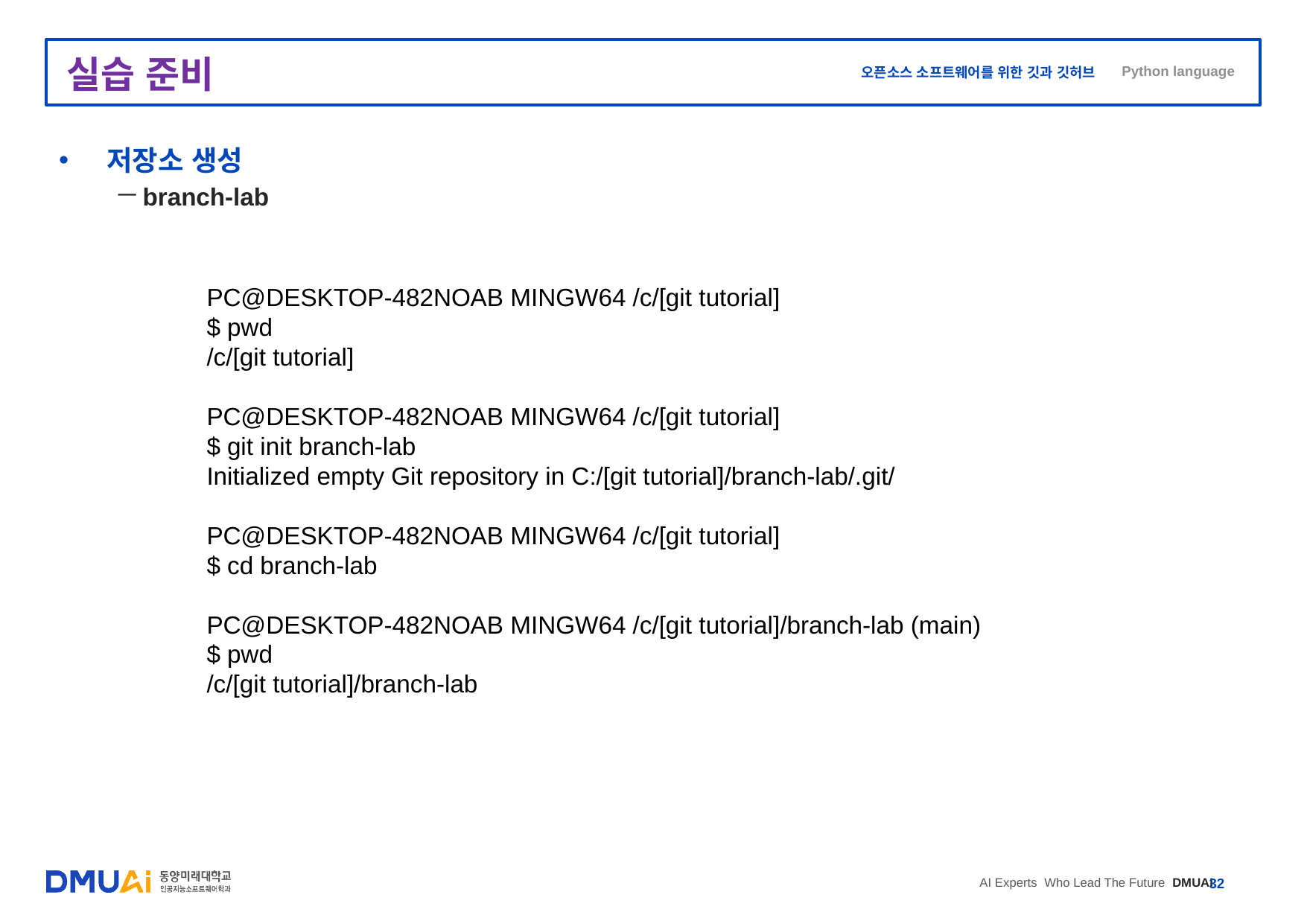

# 실습 준비
저장소 생성
branch-lab
PC@DESKTOP-482NOAB MINGW64 /c/[git tutorial]
$ pwd
/c/[git tutorial]

PC@DESKTOP-482NOAB MINGW64 /c/[git tutorial]
$ git init branch-lab
Initialized empty Git repository in C:/[git tutorial]/branch-lab/.git/

PC@DESKTOP-482NOAB MINGW64 /c/[git tutorial]
$ cd branch-lab

PC@DESKTOP-482NOAB MINGW64 /c/[git tutorial]/branch-lab (main)
$ pwd
/c/[git tutorial]/branch-lab